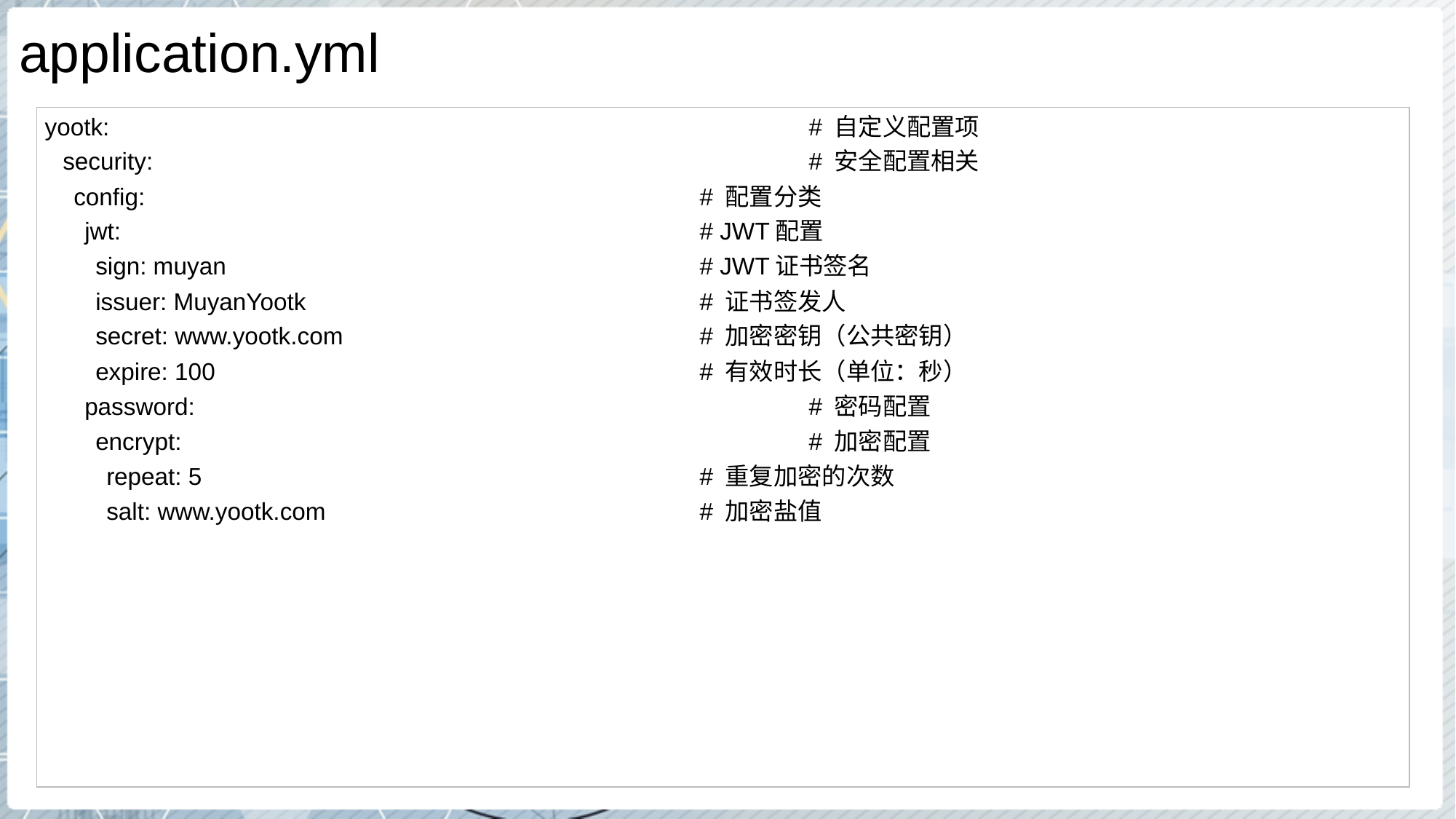

# application.yml
| yootk: # 自定义配置项 security: # 安全配置相关 config: # 配置分类 jwt: # JWT配置 sign: muyan # JWT证书签名 issuer: MuyanYootk # 证书签发人 secret: www.yootk.com # 加密密钥（公共密钥） expire: 100 # 有效时长（单位：秒） password: # 密码配置 encrypt: # 加密配置 repeat: 5 # 重复加密的次数 salt: www.yootk.com # 加密盐值 |
| --- |